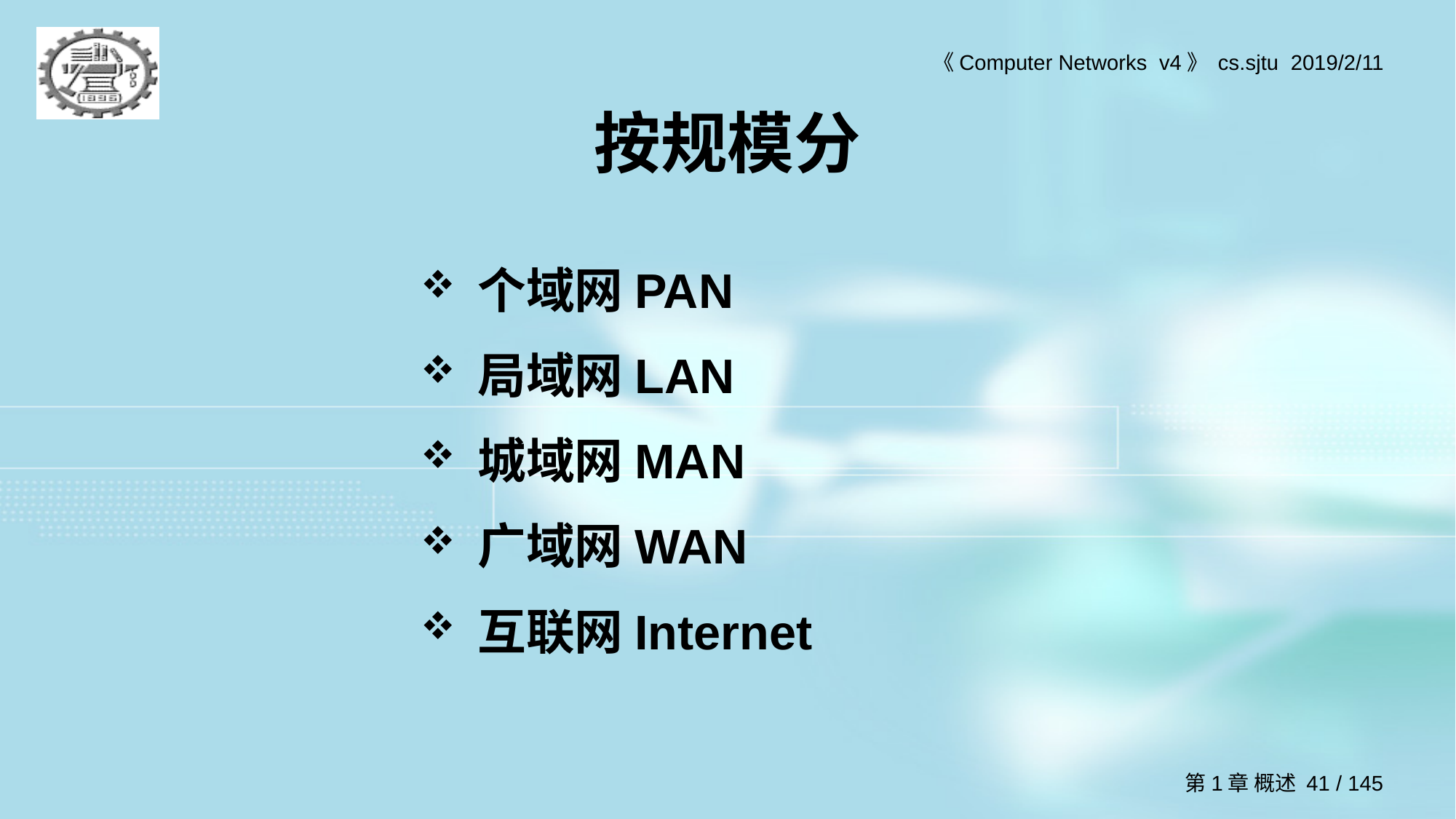

# 按规模分
个域网PAN
局域网LAN
城域网MAN
广域网WAN
互联网Internet